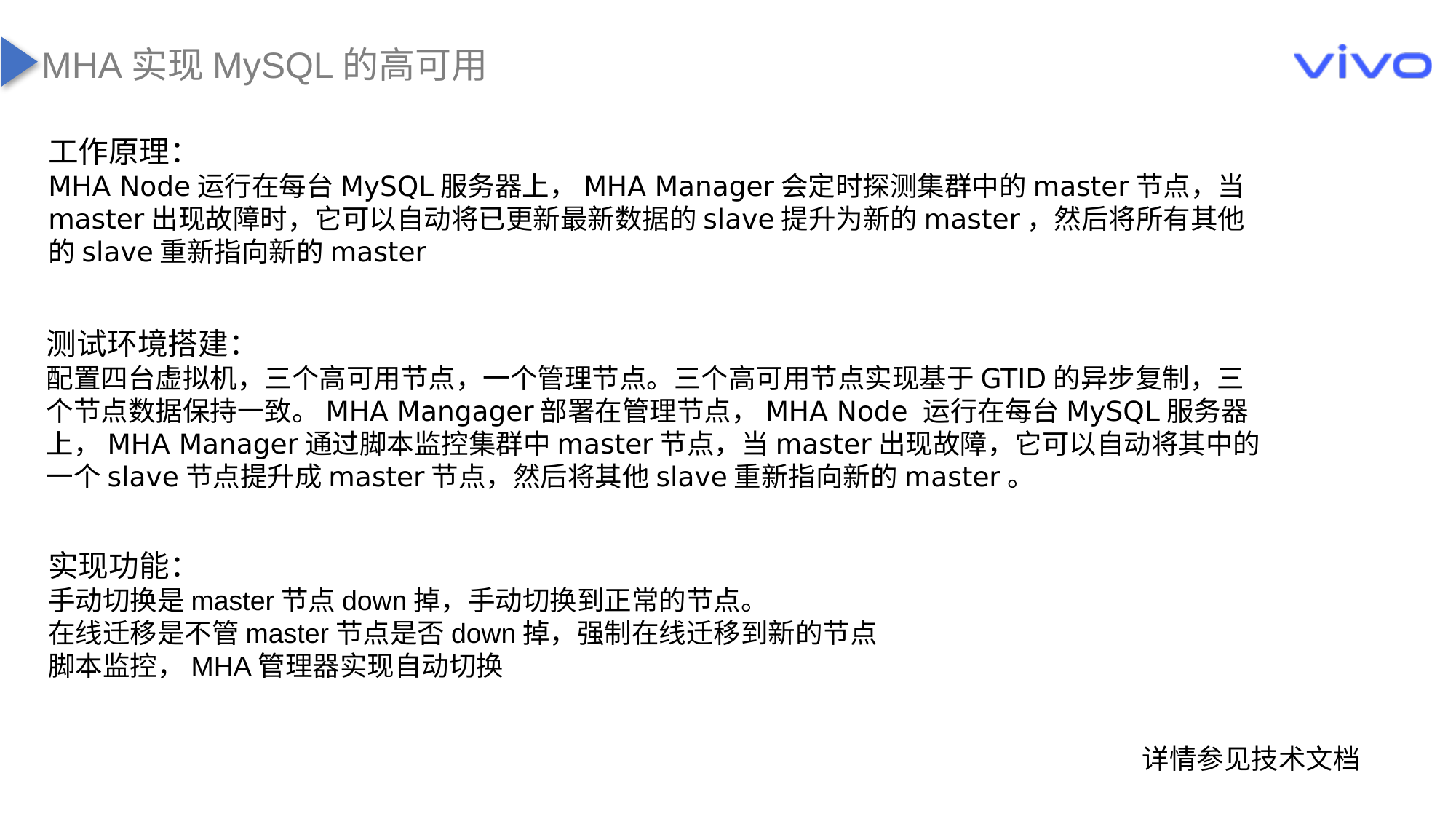

MHA实现MySQL的高可用
工作原理：
MHA Node运行在每台MySQL服务器上，MHA Manager会定时探测集群中的master节点，当master出现故障时，它可以自动将已更新最新数据的slave提升为新的master，然后将所有其他的slave重新指向新的master
测试环境搭建：
配置四台虚拟机，三个高可用节点，一个管理节点。三个高可用节点实现基于GTID的异步复制，三个节点数据保持一致。MHA Mangager部署在管理节点，MHA Node 运行在每台MySQL服务器上，MHA Manager通过脚本监控集群中master节点，当master出现故障，它可以自动将其中的一个slave节点提升成master节点，然后将其他slave重新指向新的master。
实现功能：
手动切换是master节点down掉，手动切换到正常的节点。
在线迁移是不管master节点是否down掉，强制在线迁移到新的节点
脚本监控，MHA管理器实现自动切换
详情参见技术文档